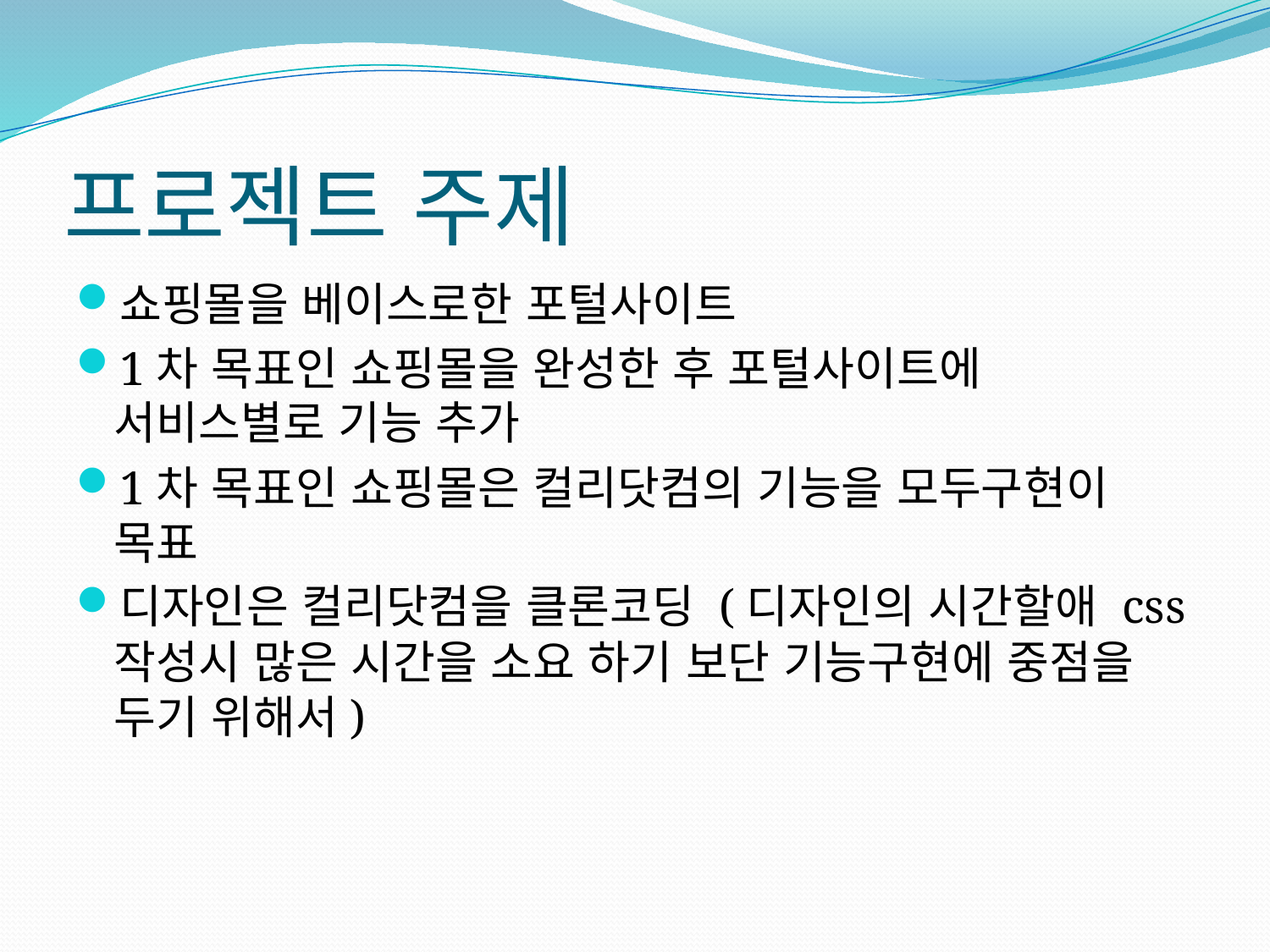

# 프로젝트 주제
쇼핑몰을 베이스로한 포털사이트
1차 목표인 쇼핑몰을 완성한 후 포털사이트에 서비스별로 기능 추가
1차 목표인 쇼핑몰은 컬리닷컴의 기능을 모두구현이 목표
디자인은 컬리닷컴을 클론코딩 (디자인의 시간할애 css작성시 많은 시간을 소요 하기 보단 기능구현에 중점을 두기 위해서)